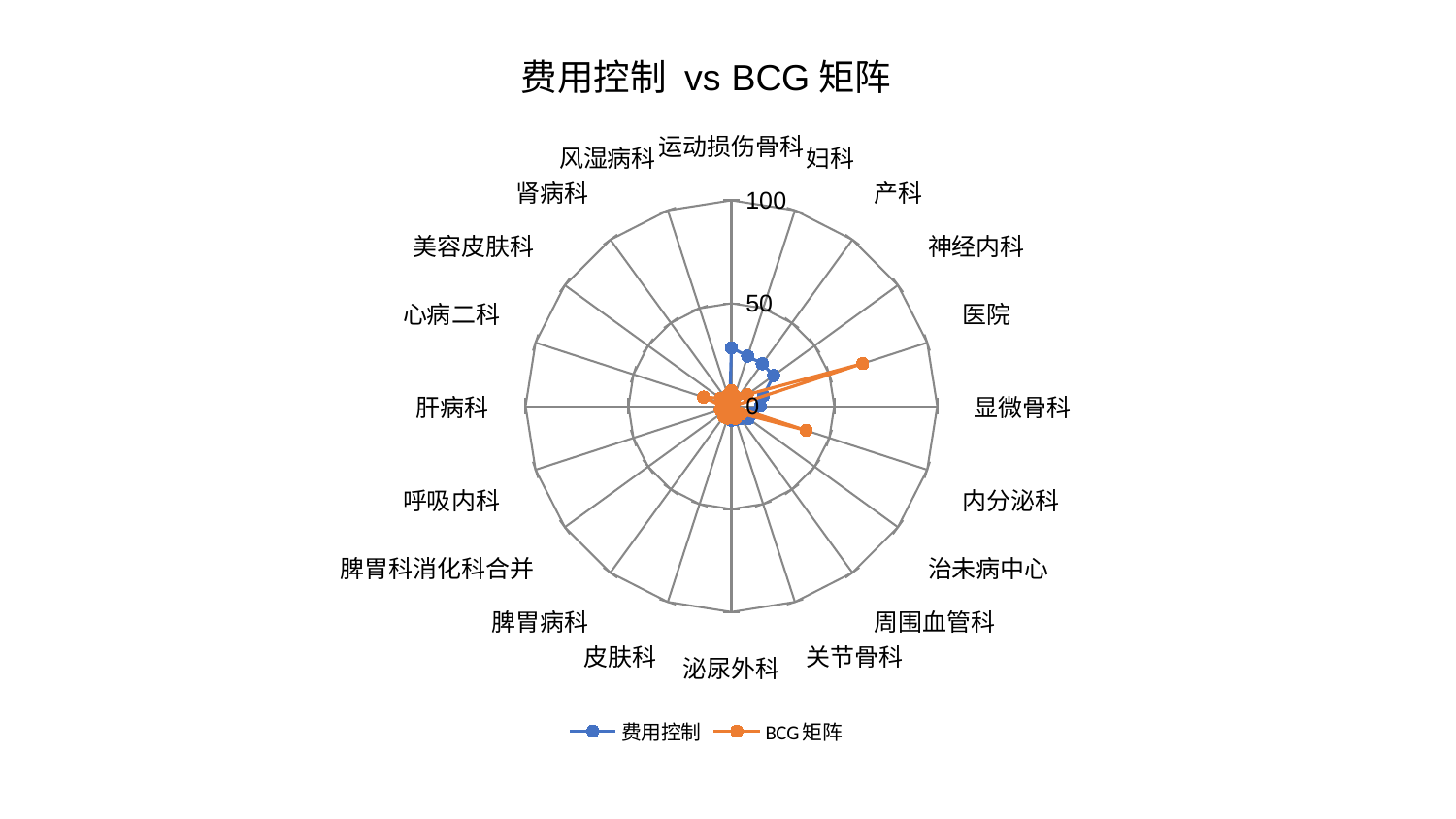

### Chart: 费用控制 vs BCG矩阵

| Category | 费用控制 | BCG矩阵 |
|---|---|---|
| 运动损伤骨科 | 28.38130935712964 | 7.553396174520592 |
| 妇科 | 25.599949391990258 | 5.357924564728095 |
| 产科 | 25.49369990681046 | 2.1713192246025637 |
| 神经内科 | 25.38382398934588 | 9.557108971866363 |
| 医院 | 16.329177944202314 | 67.06105423361295 |
| 显微骨科 | 14.075368463354303 | 0.6814135432879775 |
| 内分泌科 | 10.842409299209999 | 38.20292907102535 |
| 治未病中心 | 10.20696708295258 | 6.127646364289714 |
| 周围血管科 | 7.476840279386386 | 4.710300936931973 |
| 关节骨科 | 6.89900958068257 | 6.17677444079353 |
| 泌尿外科 | 6.8471587793774615 | 1.5896056885742076 |
| 皮肤科 | 5.879387794176574 | 6.087417244942017 |
| 脾胃病科 | 4.343730428310917 | 6.1946645019857725 |
| 脾胃科消化科合并 | 3.4900334932661696 | 4.880947743567406 |
| 呼吸内科 | 3.3286454867892585 | 5.648405468644612 |
| 肝病科 | 2.9337443876993543 | 4.442582423293836 |
| 心病二科 | 2.6305053625463577 | 14.183771585618265 |
| 美容皮肤科 | 2.559895731590681 | 6.546105628525593 |
| 肾病科 | 2.385253664298287 | 3.105386661152835 |
| 风湿病科 | 2.284373062292471 | 5.462104545911483 |
70